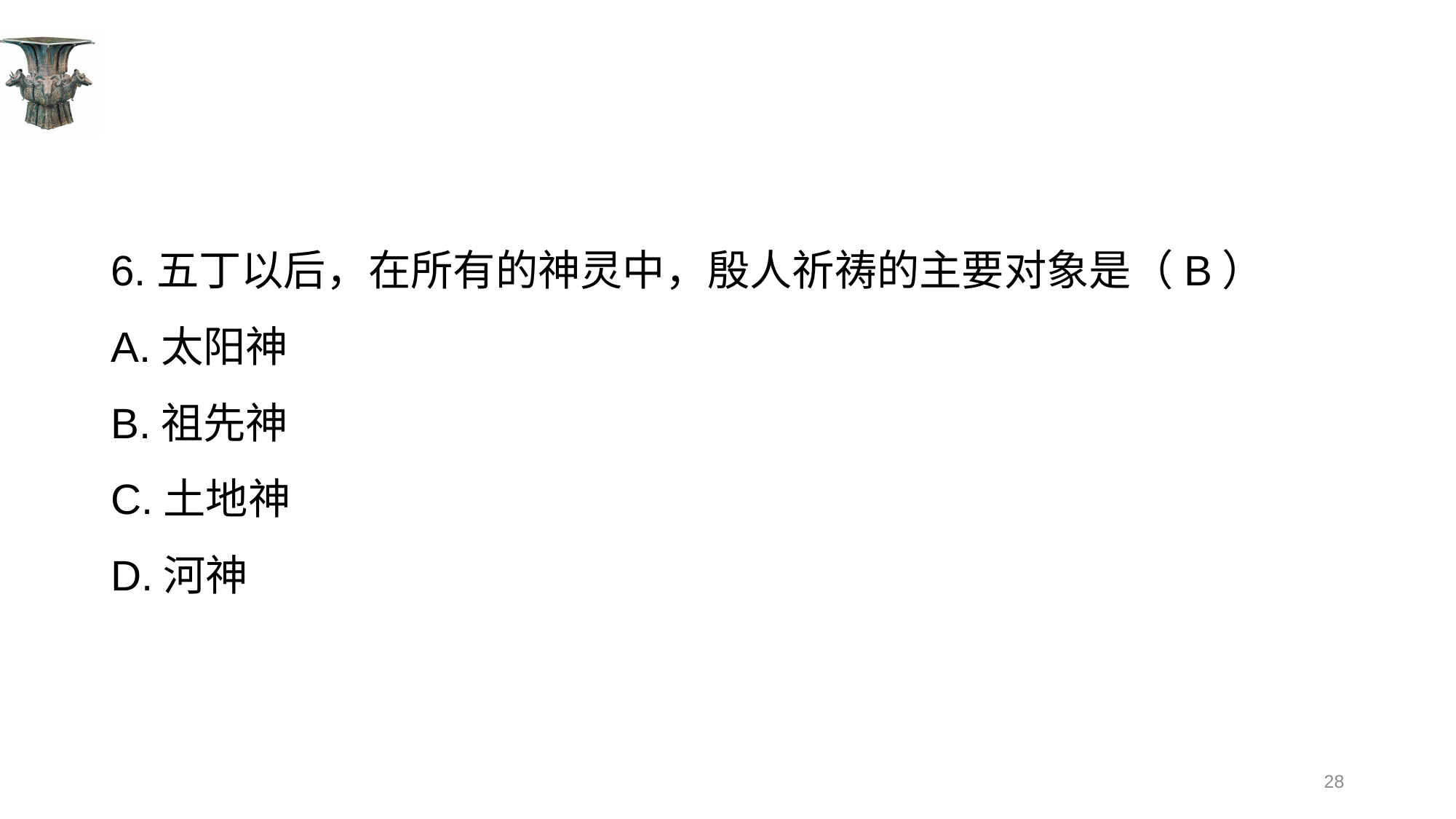

#
6.五丁以后，在所有的神灵中，殷人祈祷的主要对象是（B）
A.太阳神
B.祖先神
C.土地神
D.河神
28